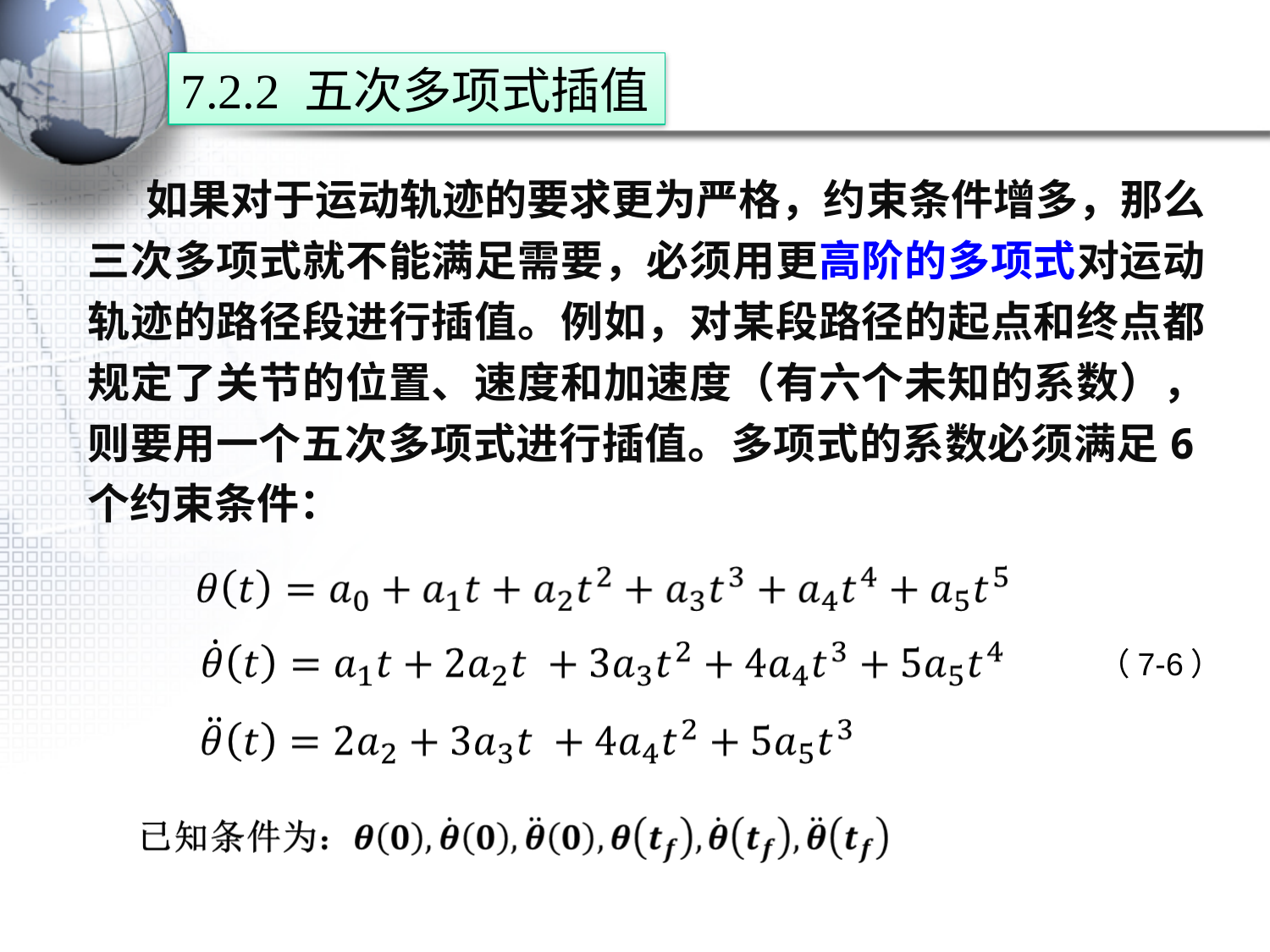

7.2.2 五次多项式插值
     如果对于运动轨迹的要求更为严格，约束条件增多，那么三次多项式就不能满足需要，必须用更高阶的多项式对运动轨迹的路径段进行插值。例如，对某段路径的起点和终点都规定了关节的位置、速度和加速度（有六个未知的系数），则要用一个五次多项式进行插值。多项式的系数必须满足6个约束条件：

（7-6）

26